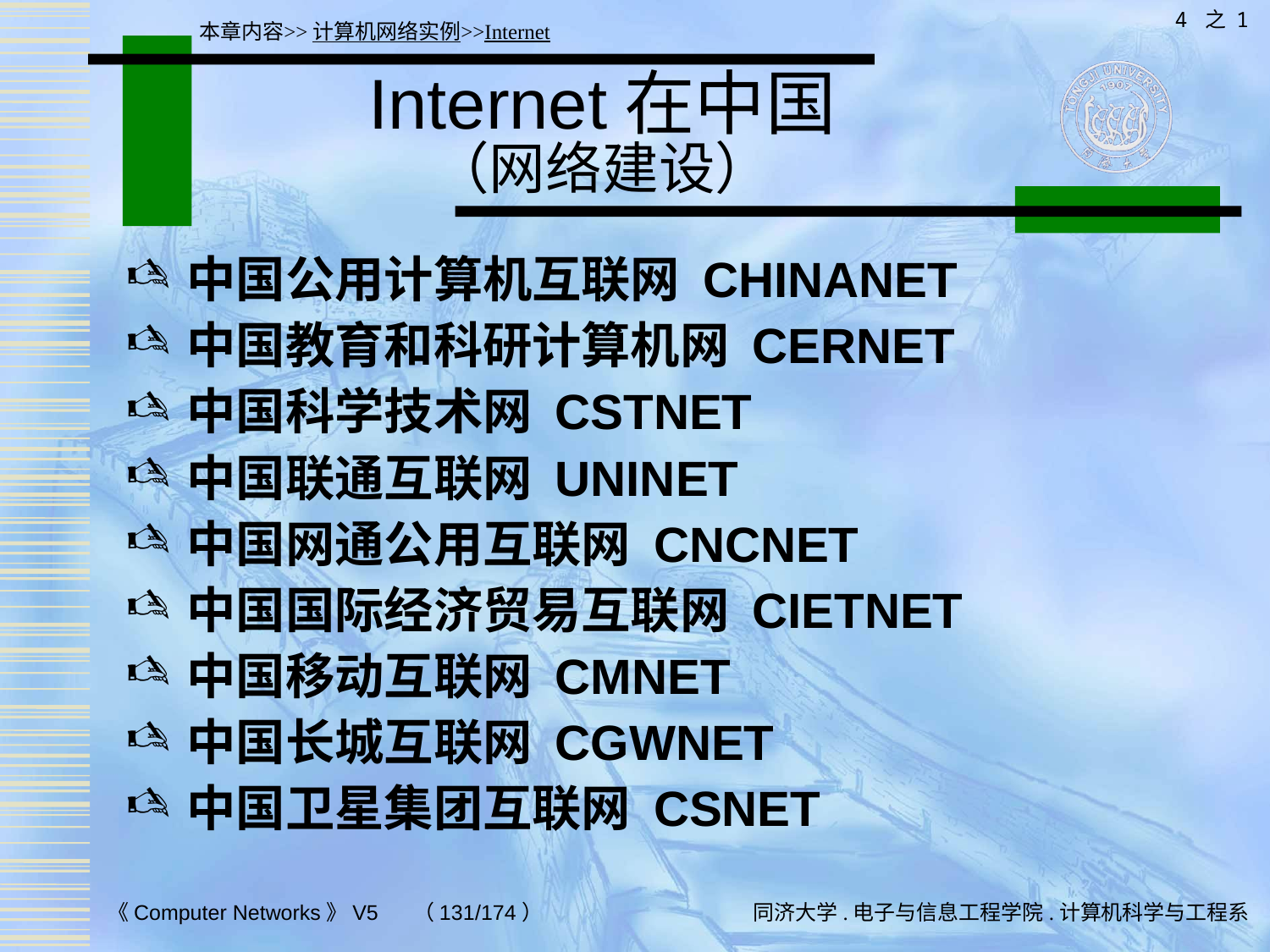

4 之 1
本章内容>>计算机网络实例>>Internet
# Internet在中国 （网络建设）
中国公用计算机互联网 CHINANET
中国教育和科研计算机网 CERNET
中国科学技术网 CSTNET
中国联通互联网 UNINET
中国网通公用互联网 CNCNET
中国国际经济贸易互联网 CIETNET
中国移动互联网 CMNET
中国长城互联网 CGWNET
中国卫星集团互联网 CSNET